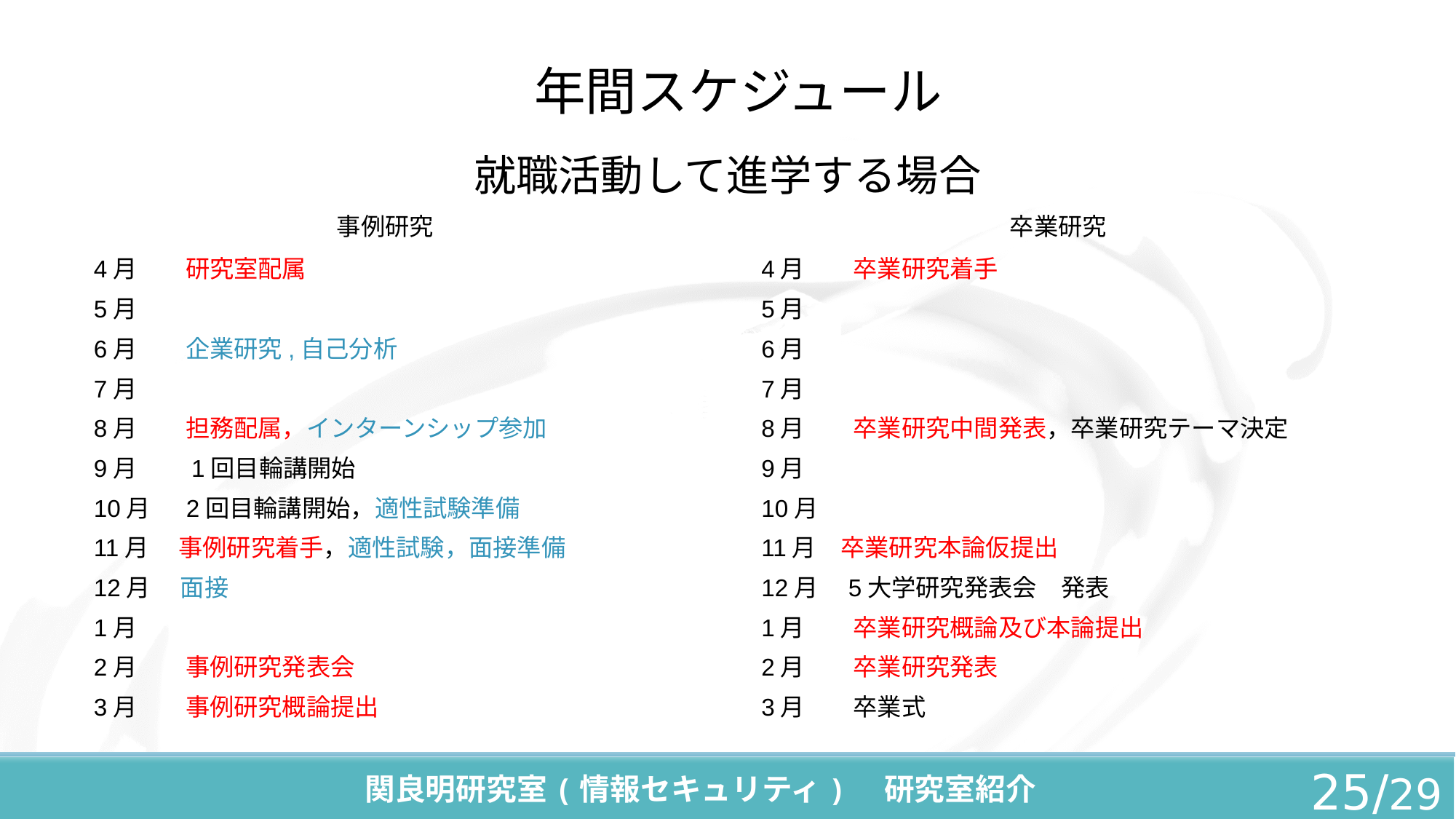

# 年間スケジュール
就職活動して進学する場合
事例研究
卒業研究
4月　　研究室配属
5月
6月　　企業研究,自己分析
7月
8月　　担務配属，インターンシップ参加
9月　　1回目輪講開始
10月　 2回目輪講開始，適性試験準備
11月　 事例研究着手，適性試験，面接準備
12月　 面接
1月
2月　　事例研究発表会
3月　　事例研究概論提出
4月　　卒業研究着手
5月
6月
7月
8月　　卒業研究中間発表，卒業研究テーマ決定
9月
10月
11月　卒業研究本論仮提出
12月　5大学研究発表会　発表
1月　　卒業研究概論及び本論提出
2月　　卒業研究発表
3月　　卒業式